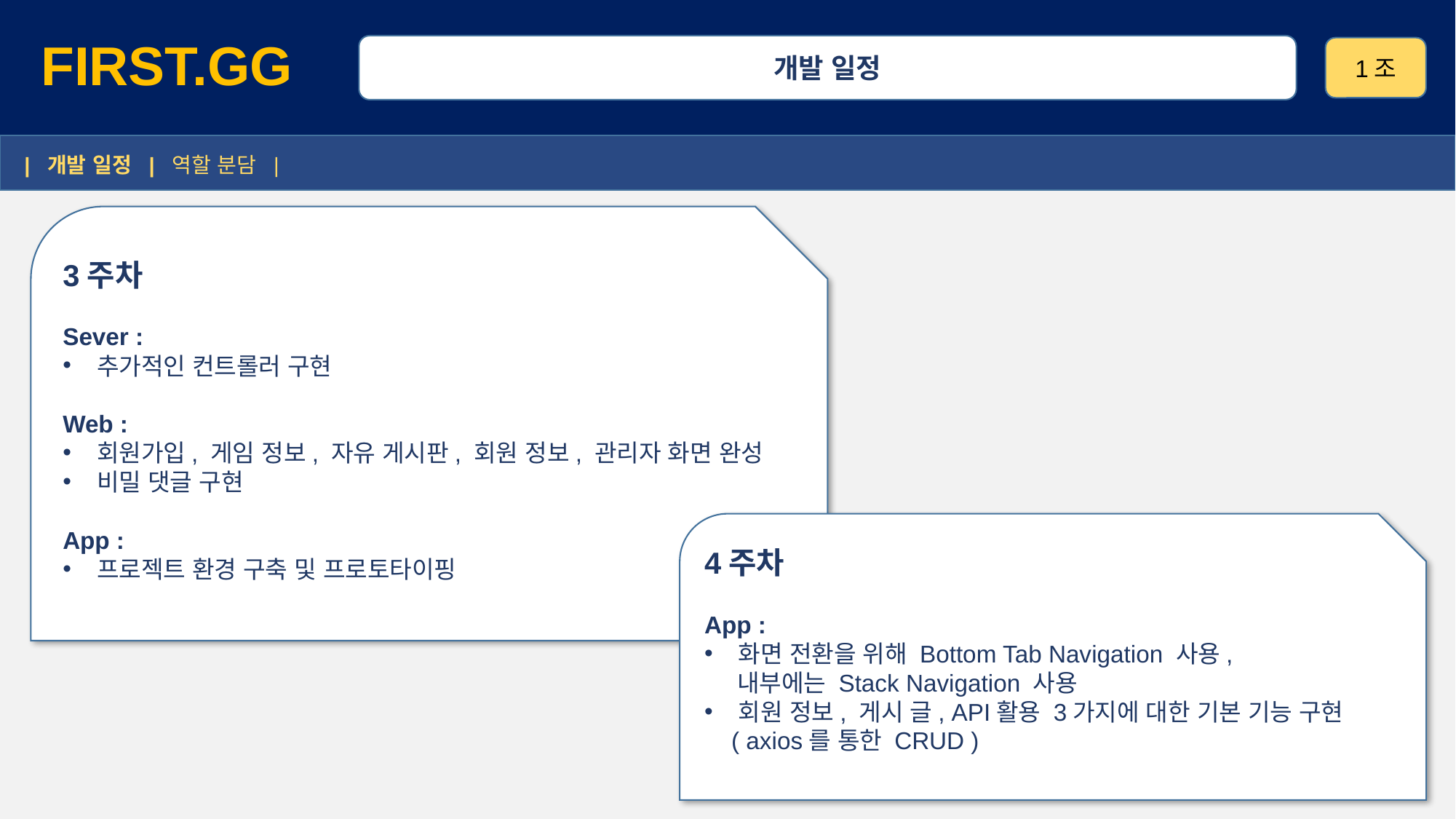

FIRST.GG
개발 일정
1조
  |  개발 일정  |  역할 분담  |

3주차

Sever :
추가적인 컨트롤러 구현

Web :
회원가입, 게임 정보, 자유 게시판, 회원 정보, 관리자 화면 완성
비밀 댓글 구현

App :
프로젝트 환경 구축 및 프로토타이핑

4주차

App :
화면 전환을 위해 Bottom Tab Navigation 사용,
    내부에는 Stack Navigation 사용
회원 정보, 게시 글, API활용 3가지에 대한 기본 기능 구현
    ( axios를 통한 CRUD )

34